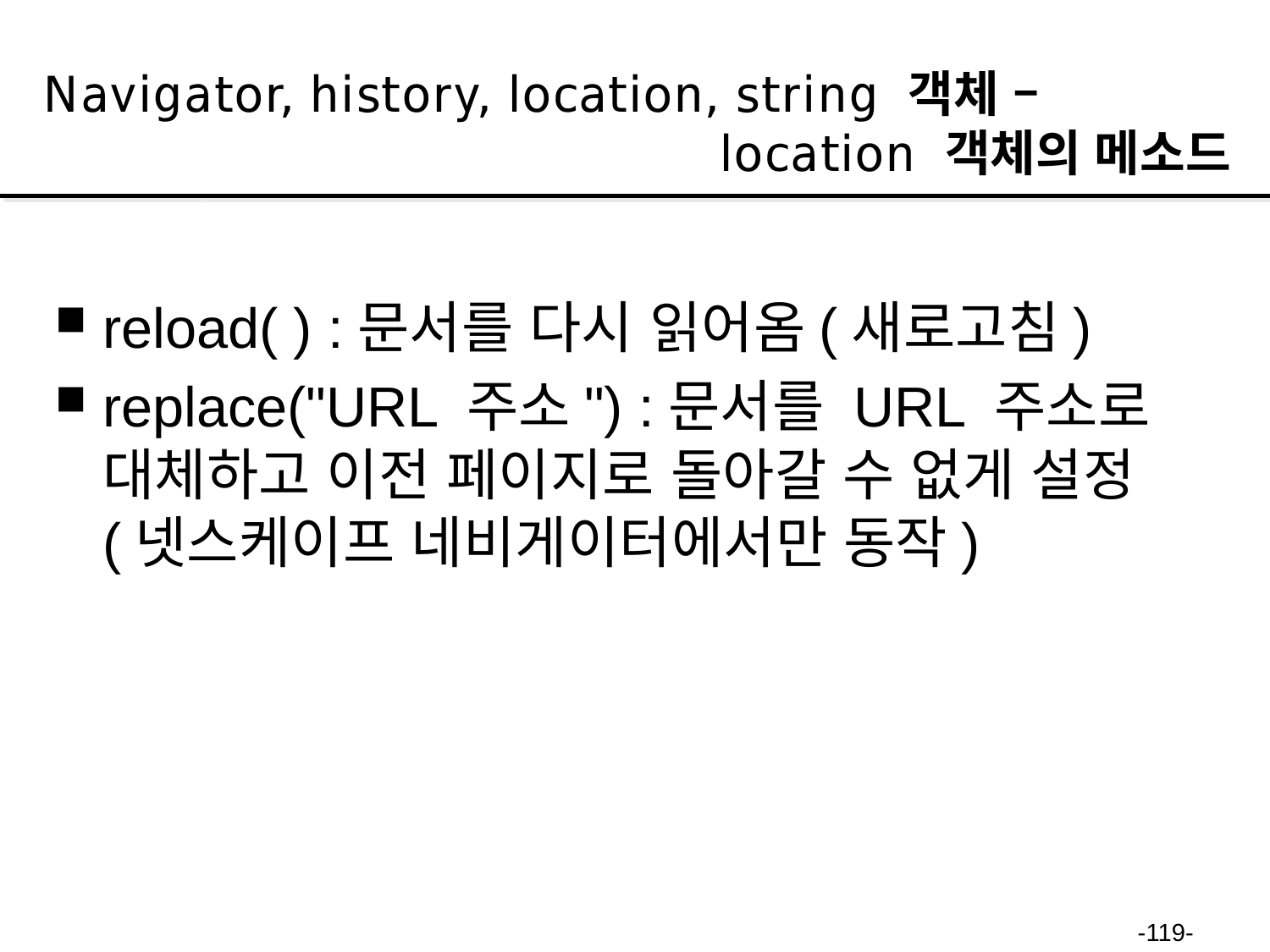

Navigator, history, location, string 객체 –
                                               location 객체의 메소드
reload( ) :문서를 다시 읽어옴(새로고침)
replace("URL 주소") :문서를 URL 주소로 대체하고 이전 페이지로 돌아갈 수 없게 설정(넷스케이프 네비게이터에서만 동작)
-119-